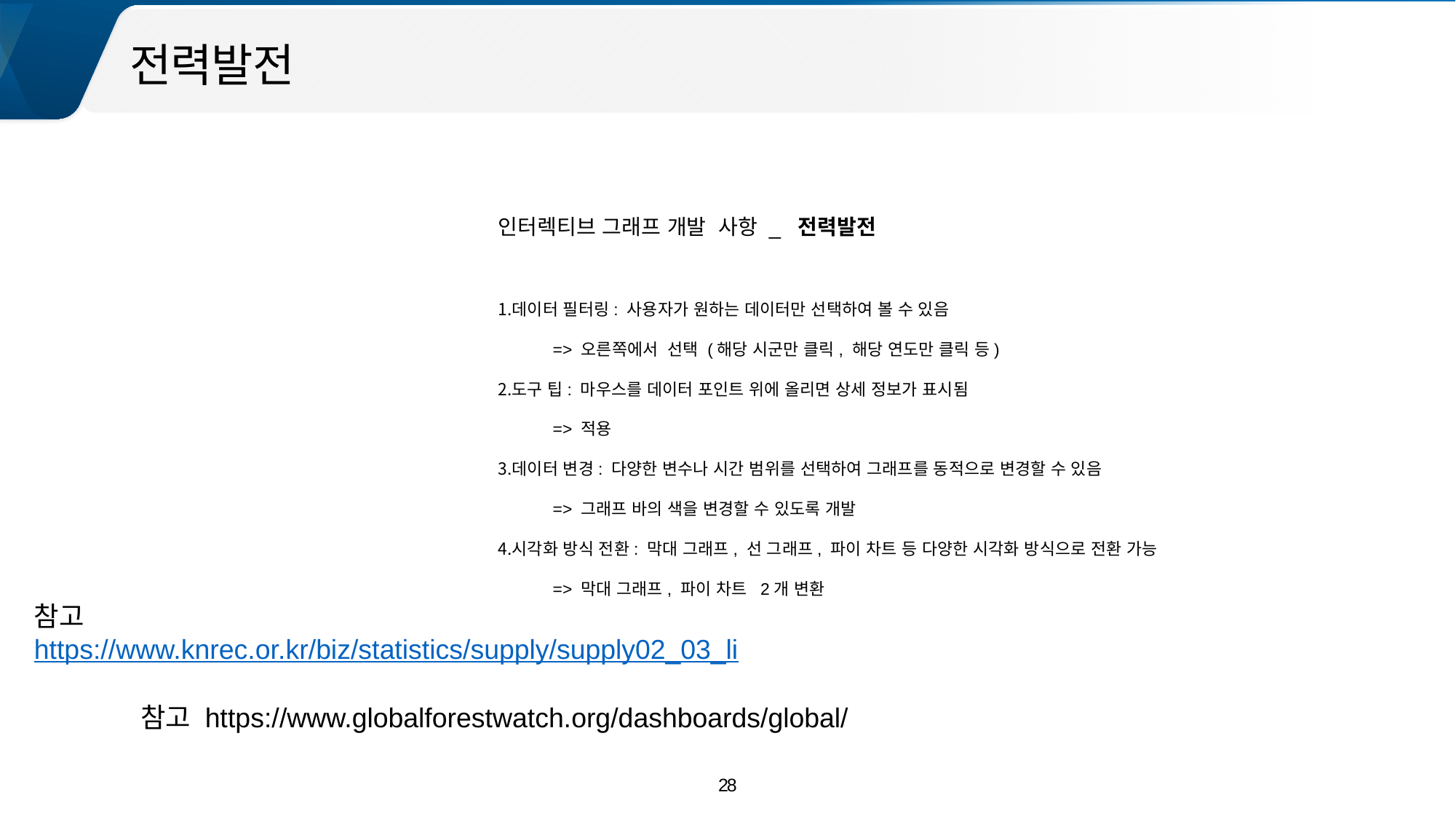

전력발전
인터렉티브 그래프 개발  사항 _  전력발전

데이터 필터링: 사용자가 원하는 데이터만 선택하여 볼 수 있음
=> 오른쪽에서  선택 (해당 시군만 클릭, 해당 연도만 클릭 등)
도구 팁: 마우스를 데이터 포인트 위에 올리면 상세 정보가 표시됨
=> 적용
데이터 변경: 다양한 변수나 시간 범위를 선택하여 그래프를 동적으로 변경할 수 있음
=> 그래프 바의 색을 변경할 수 있도록 개발
시각화 방식 전환: 막대 그래프, 선 그래프, 파이 차트 등 다양한 시각화 방식으로 전환 가능
=> 막대 그래프, 파이 차트  2개 변환
참고 https://www.knrec.or.kr/biz/statistics/supply/supply02_03_li

참고 https://www.globalforestwatch.org/dashboards/global/